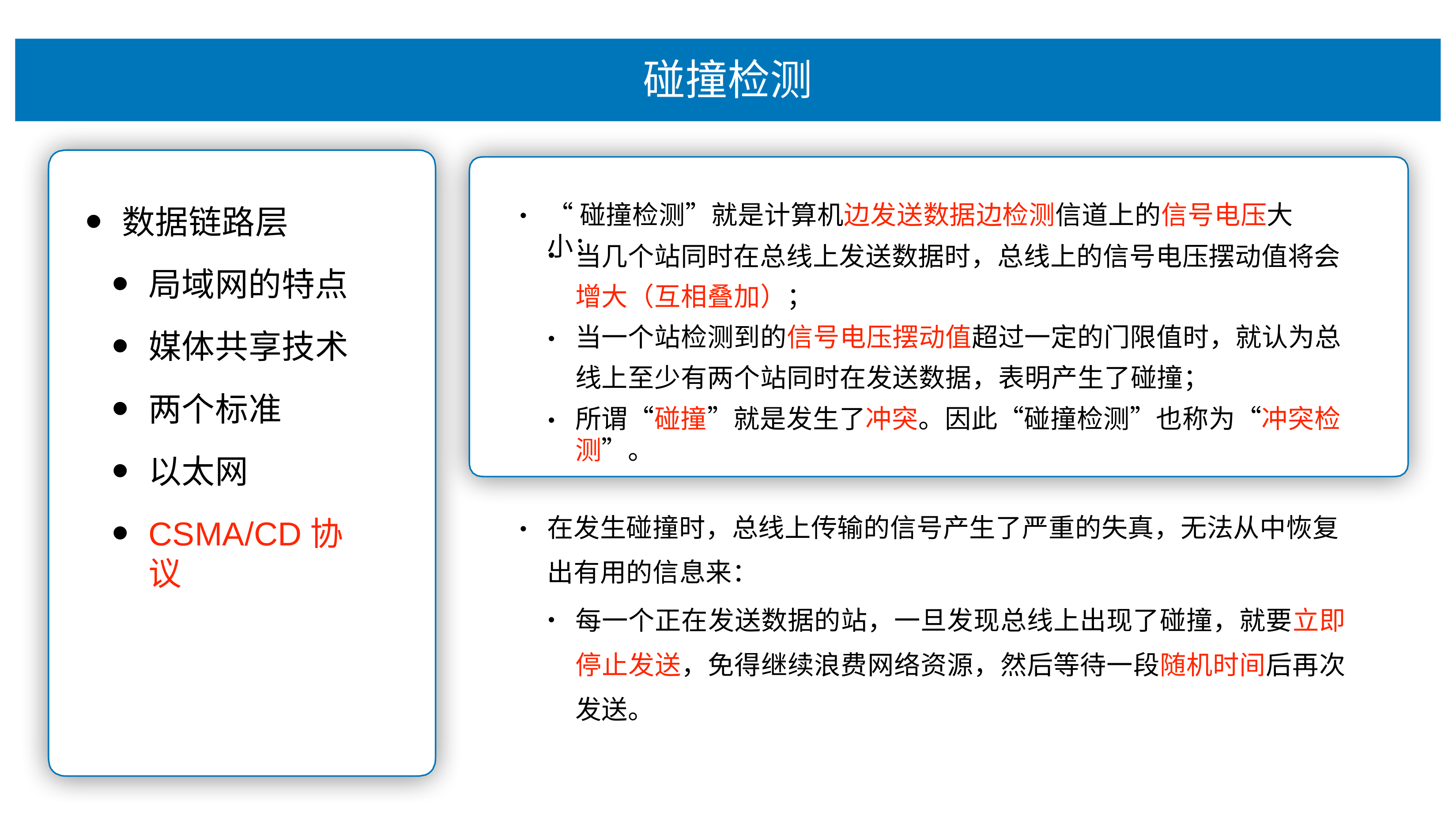

# 碰撞检测

数据链路层
局域⽹的特点
媒体共享技术
两个标准
以太⽹
CSMA/CD协议
“碰撞检测”就是计算机边发送数据边检测信道上的信号电压⼤⼩：
•
当⼏个站同时在总线上发送数据时，总线上的信号电压摆动值将会 增⼤（互相叠加）；
当⼀个站检测到的信号电压摆动值超过⼀定的⻔限值时，就认为总 线上⾄少有两个站同时在发送数据，表明产⽣了碰撞；
所谓“碰撞”就是发⽣了冲突。因此“碰撞检测”也称为“冲突检测”。
•
•
在发⽣碰撞时，总线上传输的信号产⽣了严重的失真，⽆法从中恢复 出有⽤的信息来：
每⼀个正在发送数据的站，⼀旦发现总线上出现了碰撞，就要⽴即 停⽌发送，免得继续浪费⽹络资源，然后等待⼀段随机时间后再次 发送。
•